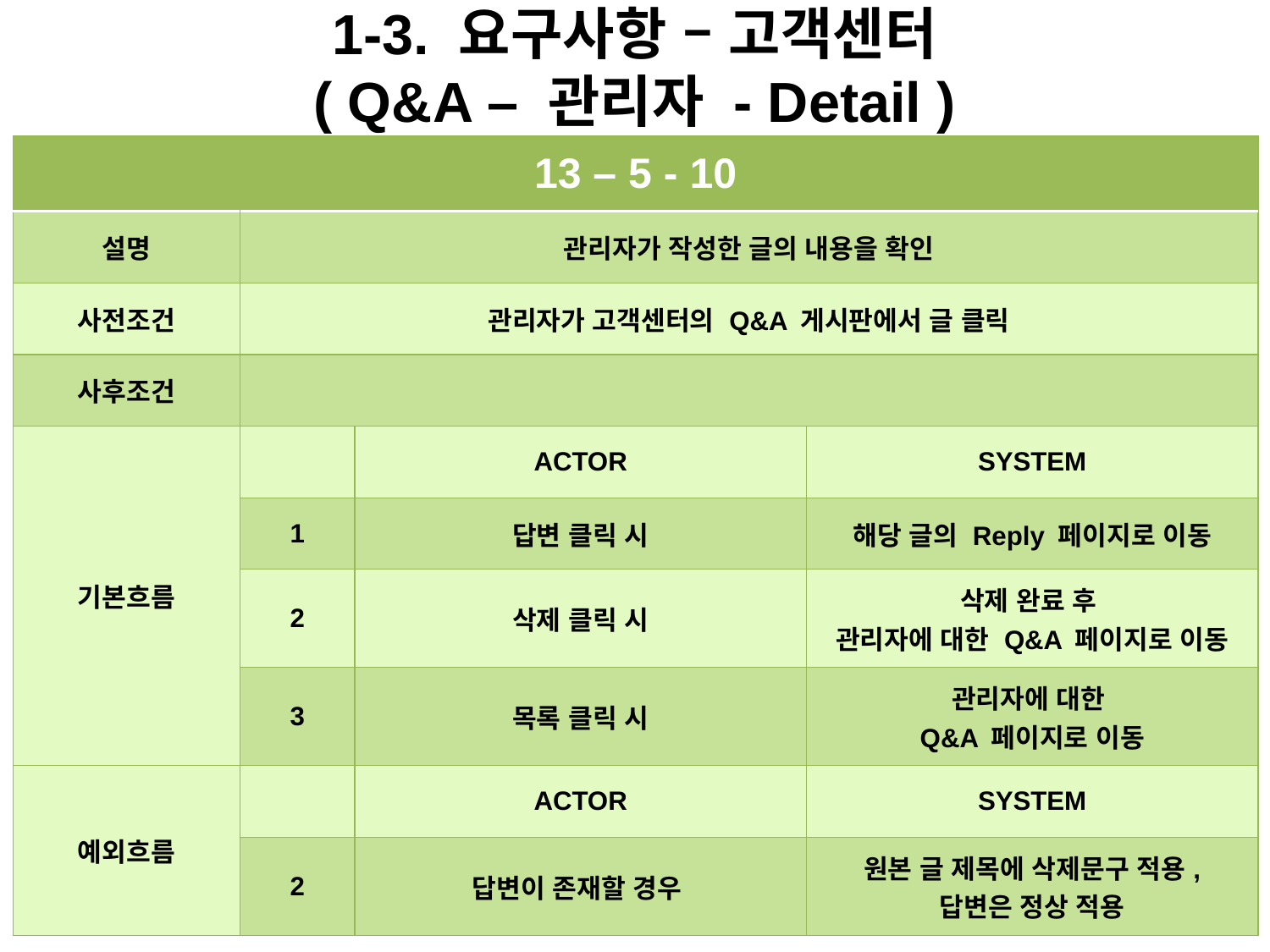

# 1-3. 요구사항 – 고객센터 ( Q&A – 관리자 - Detail )
| 13 – 5 - 10 |  |  |  |
| --- | --- | --- | --- |
| 설명 | 관리자가 작성한 글의 내용을 확인 |  |  |
| 사전조건 | 관리자가 고객센터의 Q&A 게시판에서 글 클릭 |  |  |
| 사후조건 |  |  |  |
| 기본흐름 |  | ACTOR | SYSTEM |
|  | 1 | 답변 클릭 시 | 해당 글의 Reply 페이지로 이동 |
|  | 2 | 삭제 클릭 시 | 삭제 완료 후 관리자에 대한 Q&A 페이지로 이동 |
|  | 3 | 목록 클릭 시 | 관리자에 대한 Q&A 페이지로 이동 |
| 예외흐름 |  | ACTOR | SYSTEM |
|  | 2 | 답변이 존재할 경우 | 원본 글 제목에 삭제문구 적용, 답변은 정상 적용 |